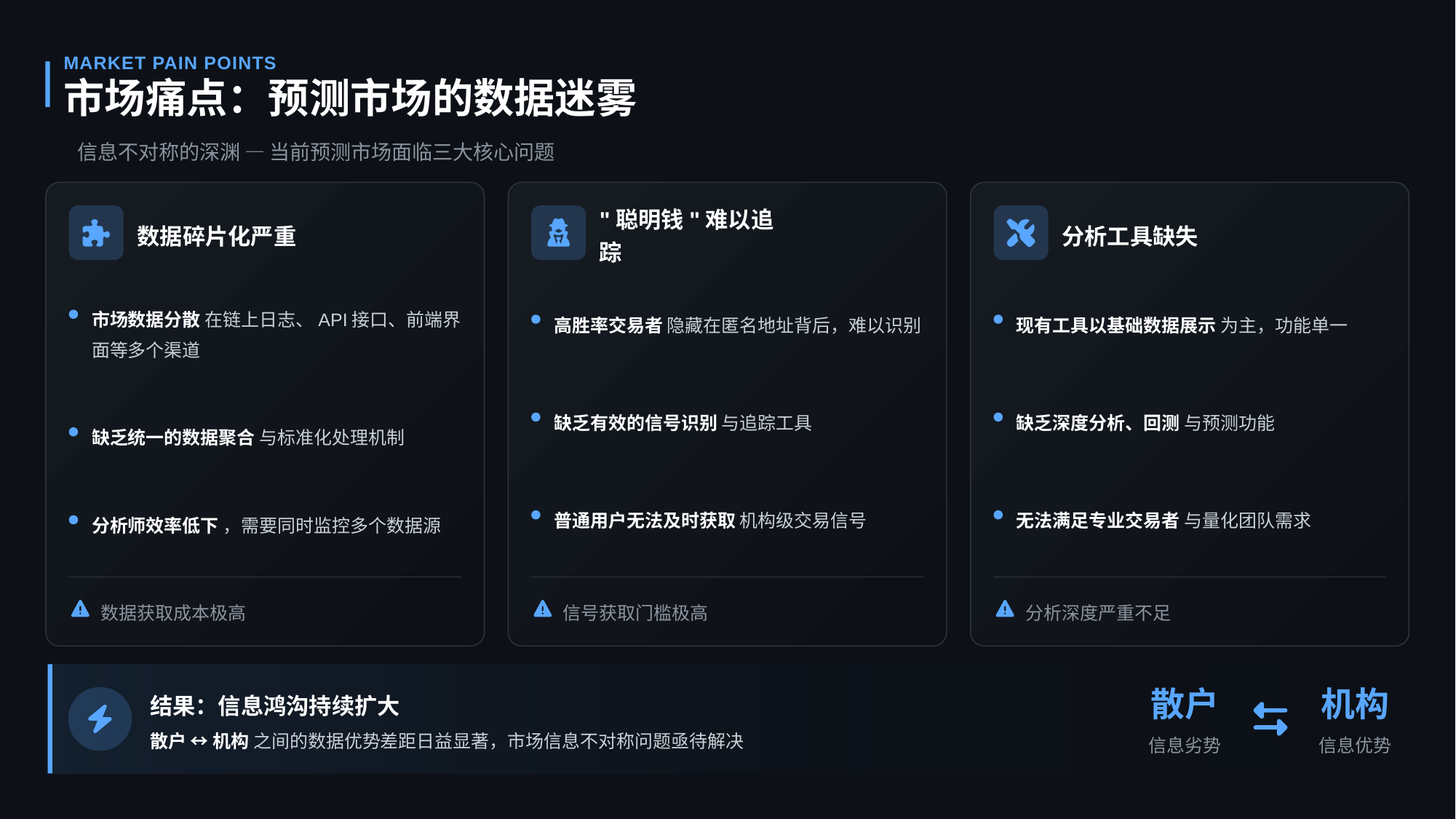

MARKET PAIN POINTS

市场痛点：预测市场的数据迷雾
信息不对称的深渊 — 当前预测市场面临三大核心问题

数据碎片化严重
"聪明钱"难以追踪
分析工具缺失

市场数据分散 在链上日志、API接口、前端界面等多个渠道
高胜率交易者 隐藏在匿名地址背后，难以识别
现有工具以基础数据展示 为主，功能单一

缺乏有效的信号识别 与追踪工具
缺乏深度分析、回测 与预测功能

缺乏统一的数据聚合 与标准化处理机制

普通用户无法及时获取 机构级交易信号
无法满足专业交易者 与量化团队需求
分析师效率低下 ，需要同时监控多个数据源

数据获取成本极高
信号获取门槛极高
分析深度严重不足

散户
机构

结果：信息鸿沟持续扩大

散户 ↔ 机构 之间的数据优势差距日益显著，市场信息不对称问题亟待解决
信息劣势
信息优势